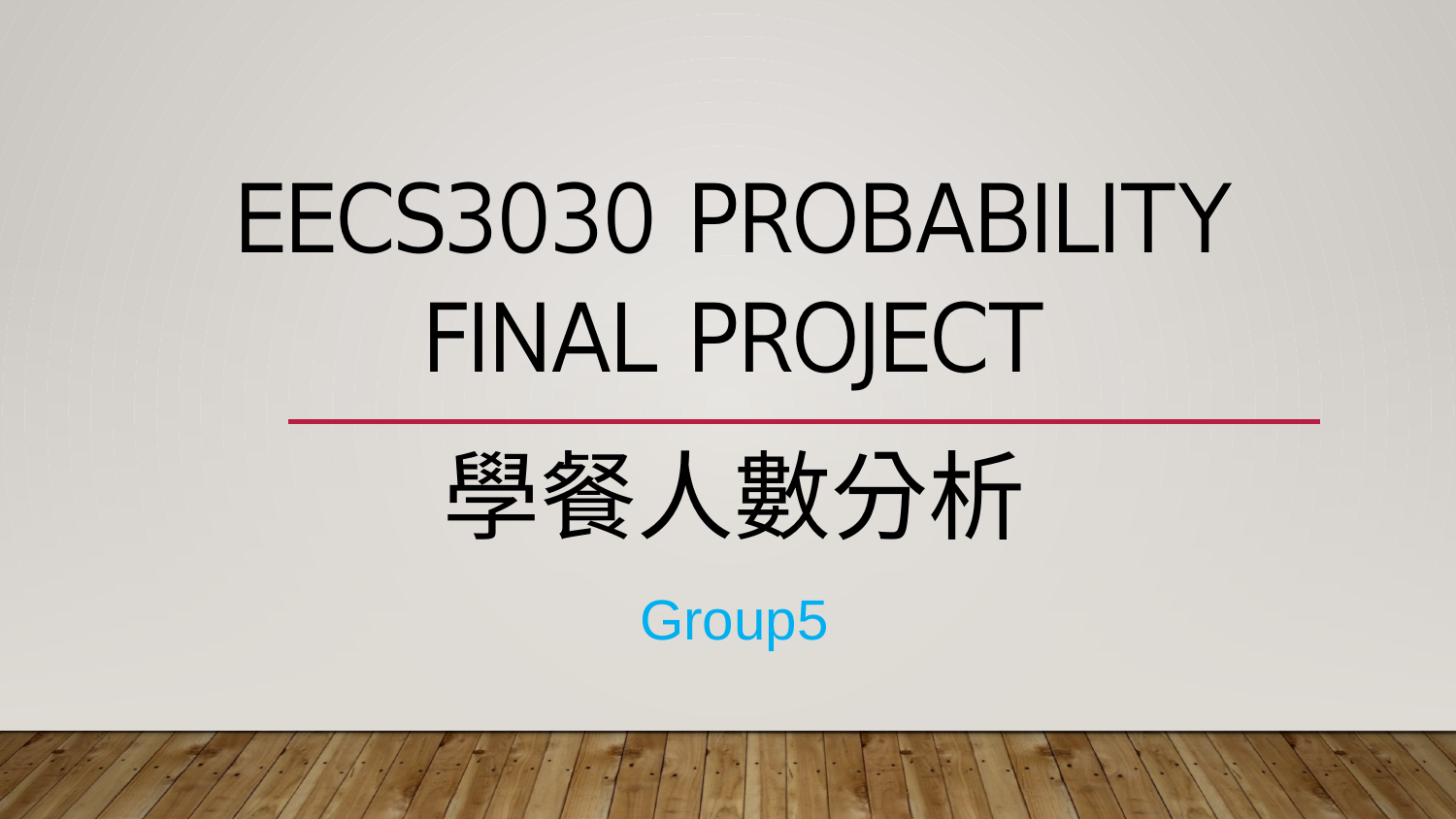

# EECS3030 probability final project
學餐人數分析
Group5